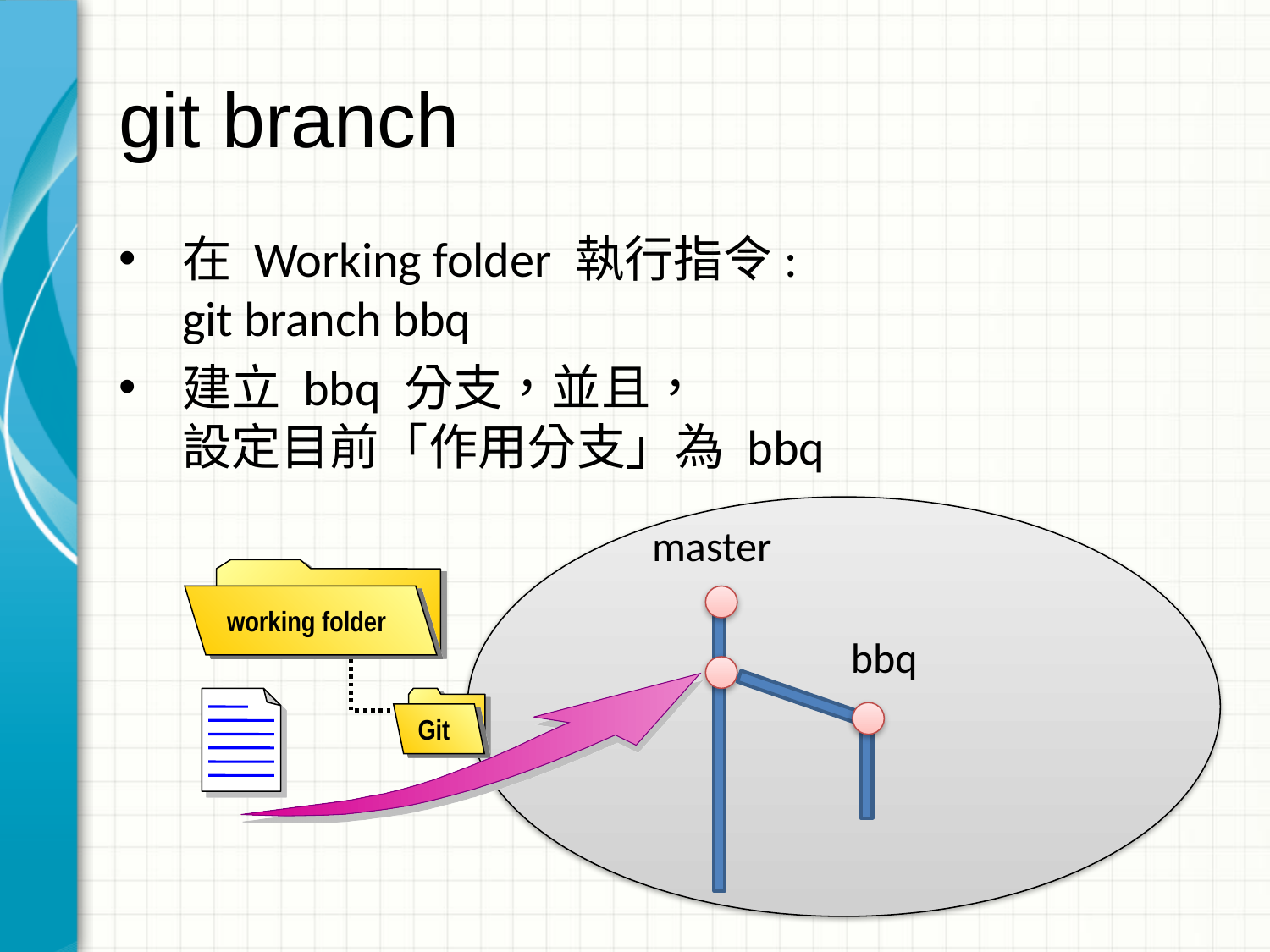

# git branch
在 Working folder 執行指令:
git branch bbq
建立 bbq 分支，並且，
設定目前「作用分支」為 bbq

master

working folder

bbq

Git